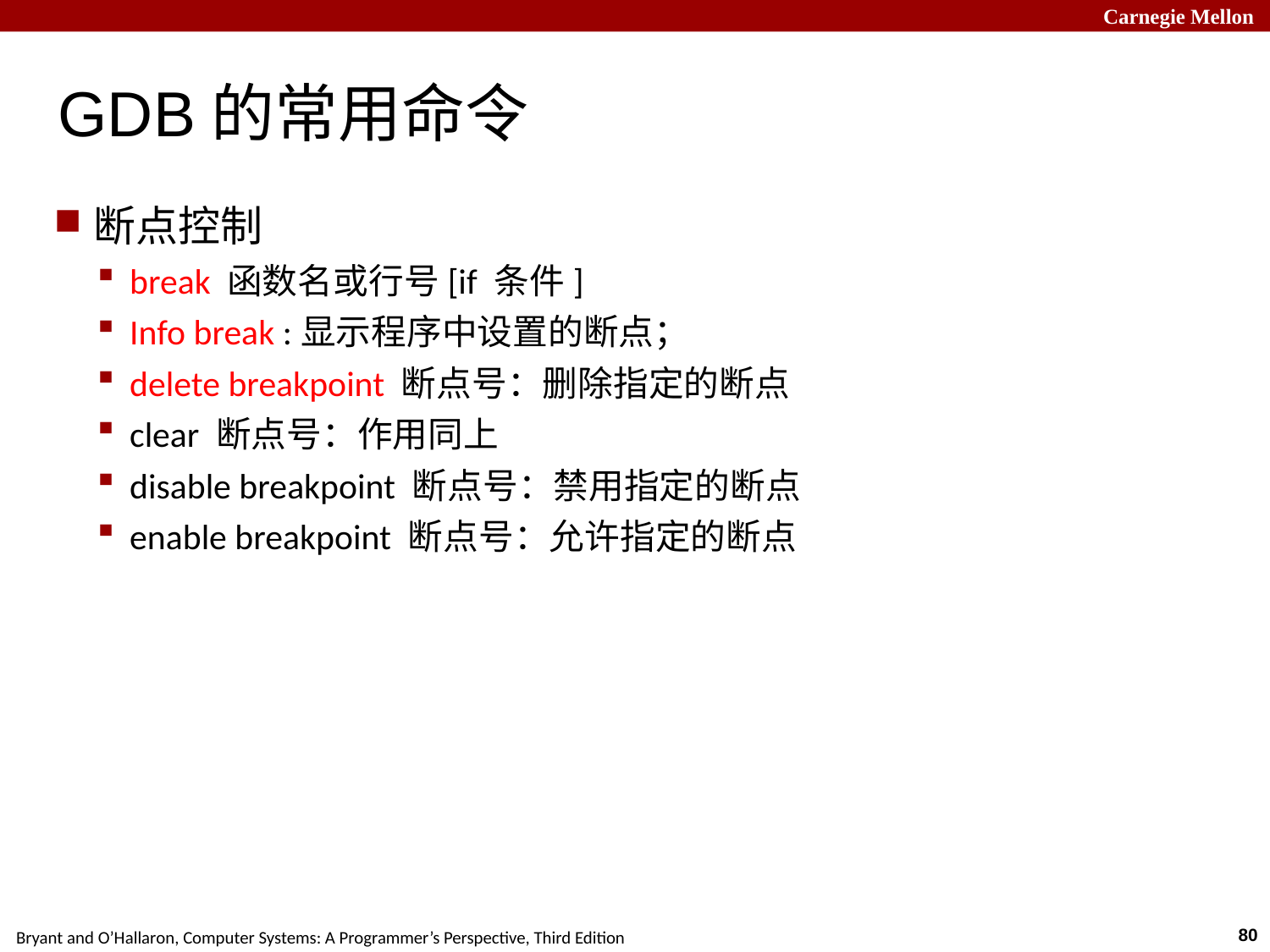

GDB的常用命令
断点控制
break 函数名或行号[if 条件]
Info break :显示程序中设置的断点；
delete breakpoint 断点号：删除指定的断点
clear 断点号：作用同上
disable breakpoint 断点号：禁用指定的断点
enable breakpoint 断点号：允许指定的断点